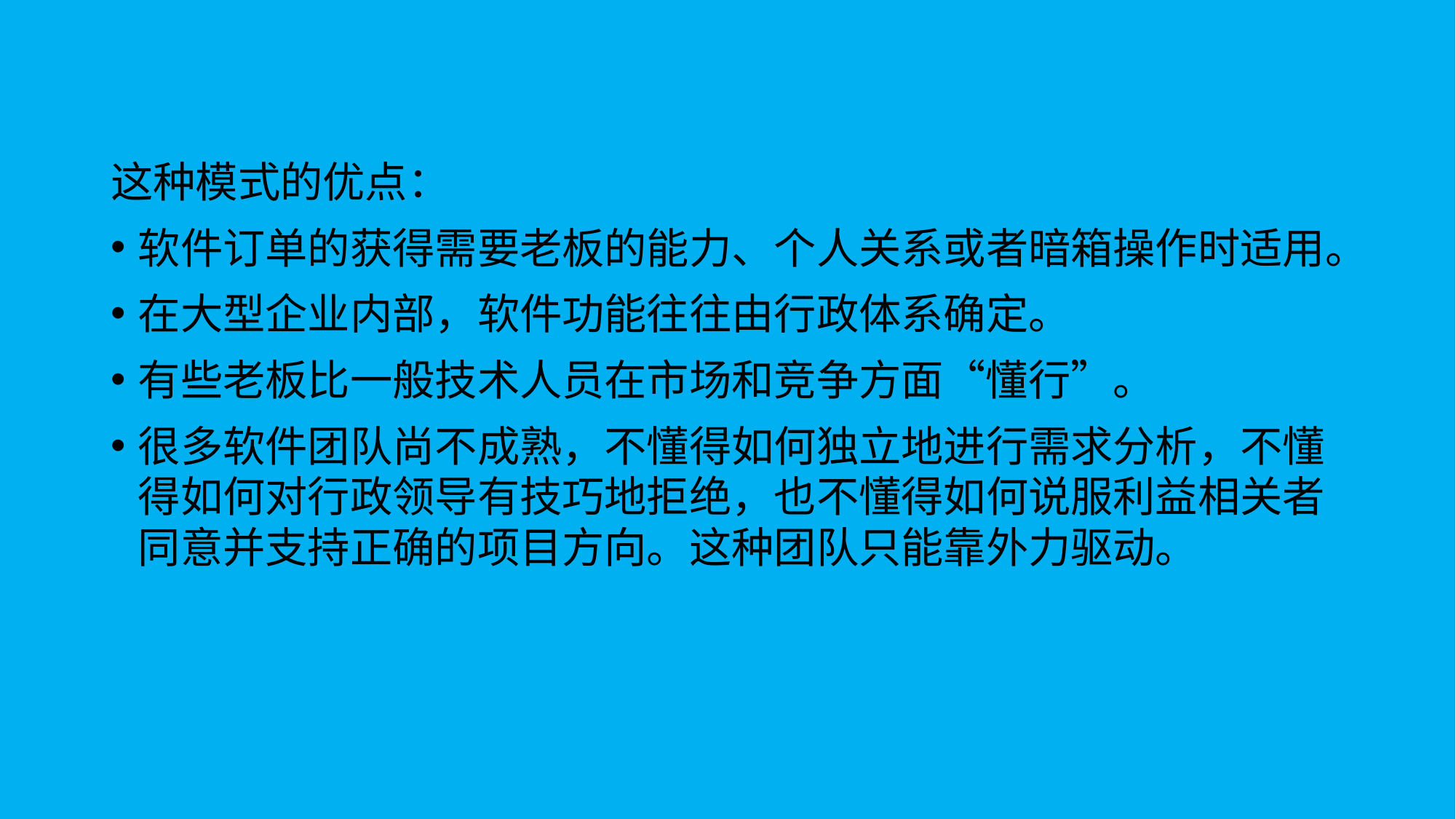

这种模式的优点：
软件订单的获得需要老板的能力、个人关系或者暗箱操作时适用。
在大型企业内部，软件功能往往由行政体系确定。
有些老板比一般技术人员在市场和竞争方面“懂行”。
很多软件团队尚不成熟，不懂得如何独立地进行需求分析，不懂得如何对行政领导有技巧地拒绝，也不懂得如何说服利益相关者同意并支持正确的项目方向。这种团队只能靠外力驱动。